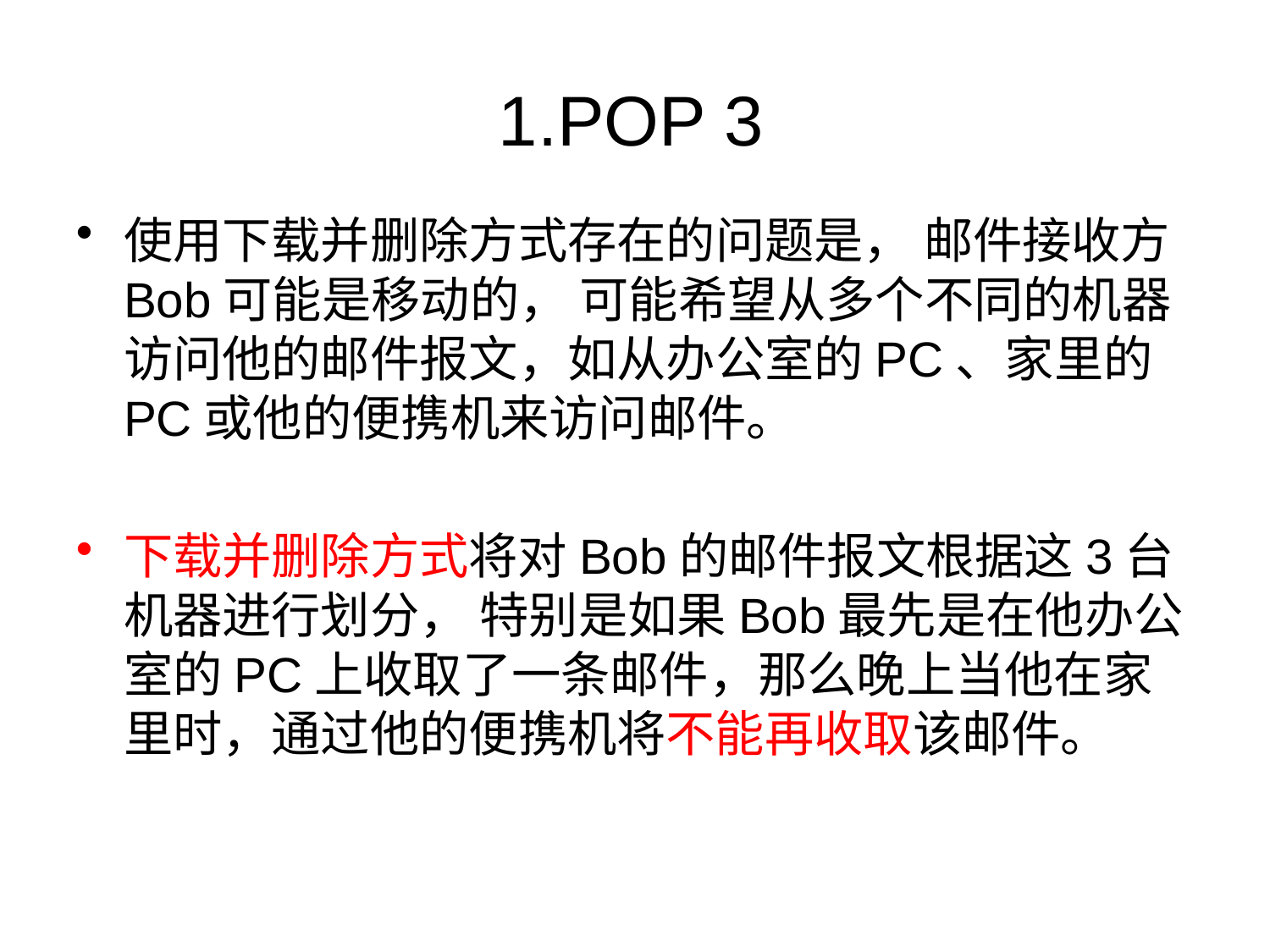

# 1.POP 3
使用下载并删除方式存在的问题是， 邮件接收方Bob可能是移动的， 可能希望从多个不同的机器访问他的邮件报文，如从办公室的PC、家里的PC或他的便携机来访问邮件。

下载并删除方式将对Bob的邮件报文根据这3台机器进行划分， 特别是如果Bob最先是在他办公室的PC上收取了一条邮件，那么晚上当他在家里时，通过他的便携机将不能再收取该邮件。